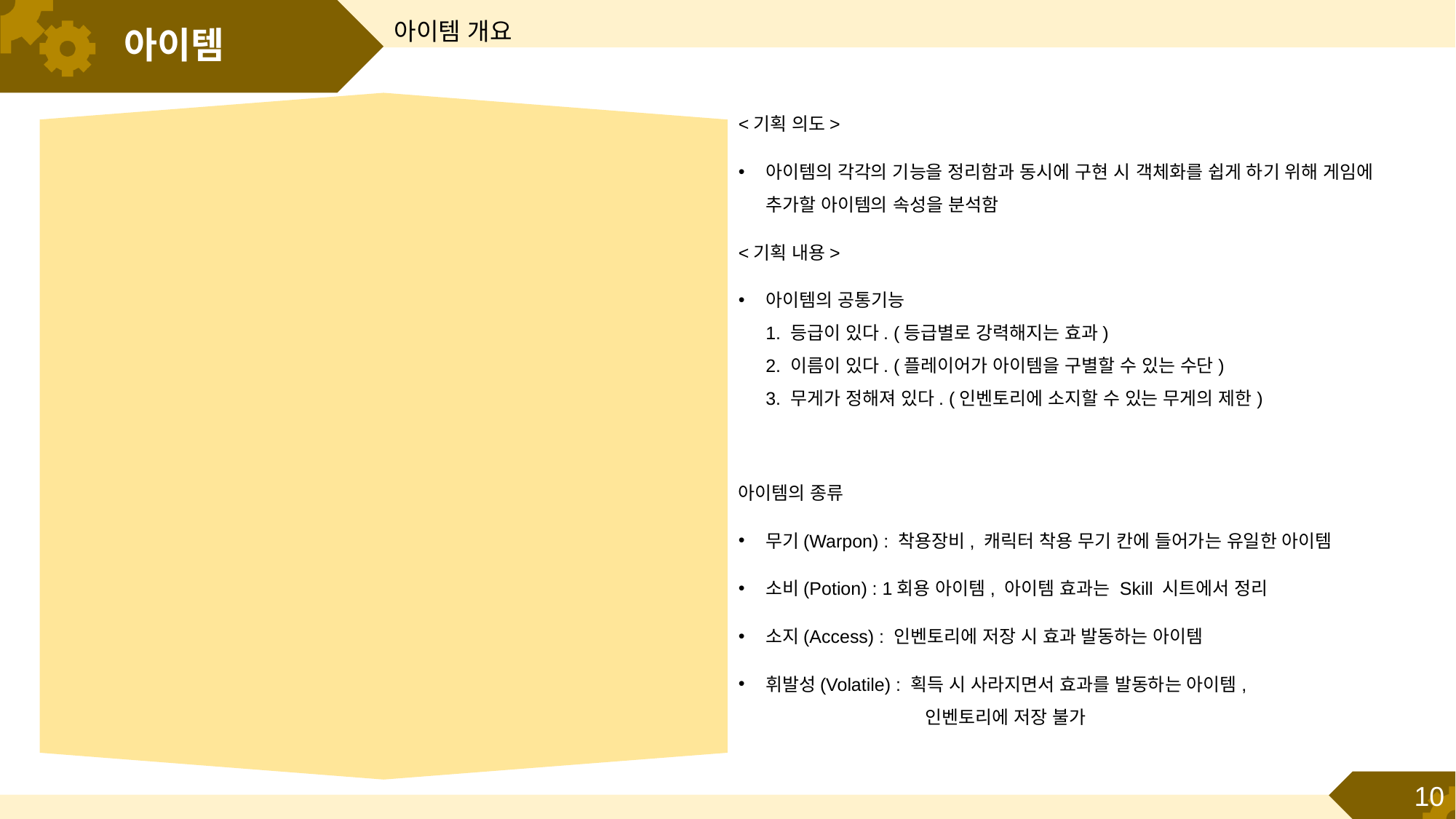

아이템 개요
# 아이템

<기획 의도>
아이템의 각각의 기능을 정리함과 동시에 구현 시 객체화를 쉽게 하기 위해 게임에 추가할 아이템의 속성을 분석함
<기획 내용>
아이템의 공통기능
1. 등급이 있다. (등급별로 강력해지는 효과)
2. 이름이 있다. (플레이어가 아이템을 구별할 수 있는 수단)
3. 무게가 정해져 있다. (인벤토리에 소지할 수 있는 무게의 제한)
무기는 캐릭터가 착용해 공격 시 효과가 발휘되는 것이고, 소비는 인벤토리에사용 또는 던전에서 상호작용시 사라지면서 동시에 효과가 발휘된다.
플레이어는 PlayerManager에서 관리하는 인벤토리에서 아이템을 확인, 교체할 수 있다.
플레이어가 방을 클리어하게 되면 보상으로 아이템 박스가 등장한다.
아이템 박스에서는 등장하는 아이템의 범주는 플레이어의 게임 기록에 따라 달라진다.
아이템의 종류
무기(Warpon) : 착용장비, 캐릭터 착용 무기 칸에 들어가는 유일한 아이템
소비(Potion) : 1회용 아이템, 아이템 효과는 Skill 시트에서 정리
소지(Access) : 인벤토리에 저장 시 효과 발동하는 아이템
휘발성(Volatile) : 획득 시 사라지면서 효과를 발동하는 아이템,
	         인벤토리에 저장 불가

아이템의 세부 범주 : Warpon(착용), Potion(소비), Access(소지), Volatile(휘발성), Connect(연결) [아이템의 역할별로 구분]
10